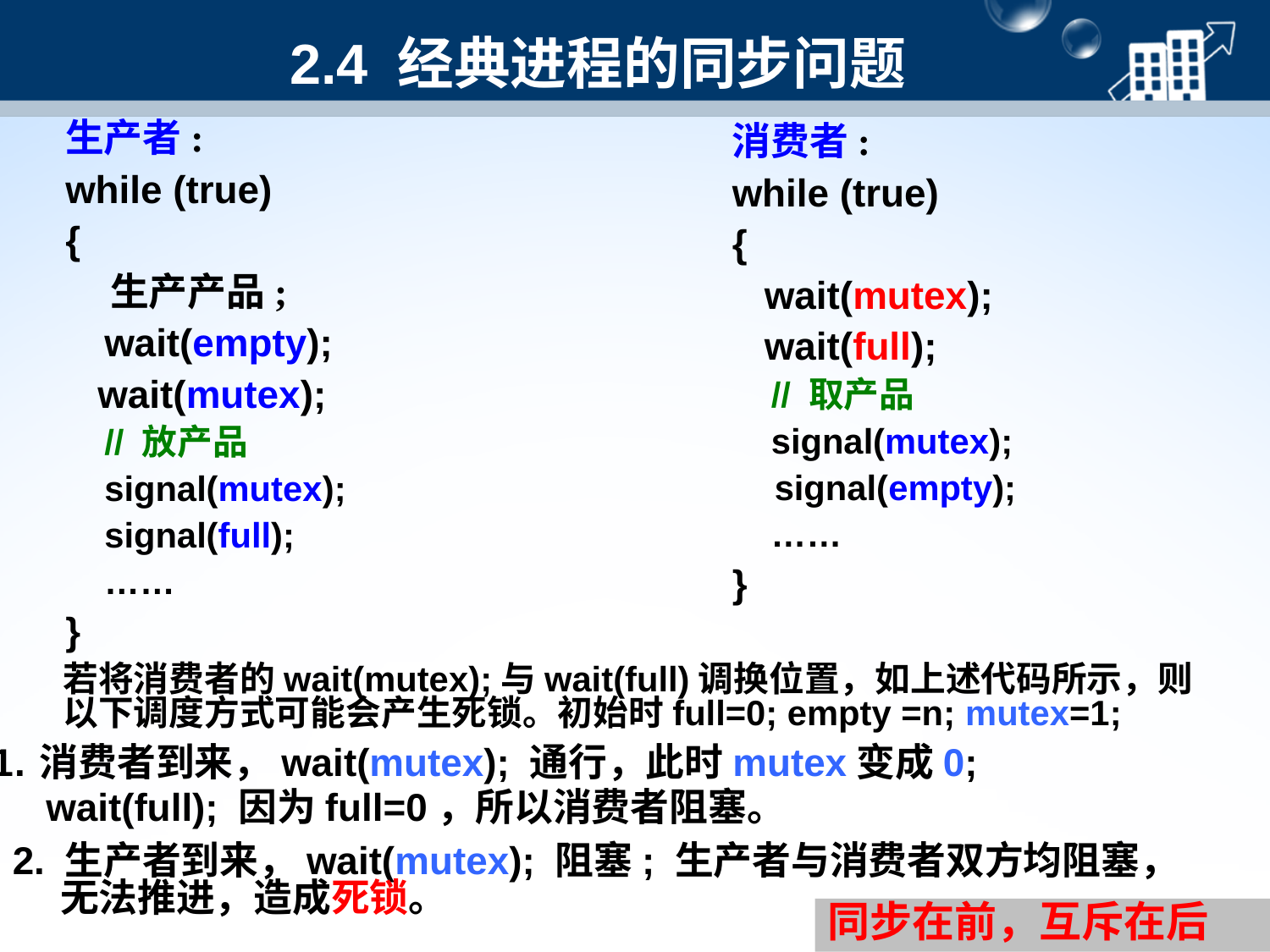

# 2.4 经典进程的同步问题
生产者:
while (true)
{
    生产产品;
    wait(empty);
   wait(mutex);
    // 放产品
    signal(mutex);
    signal(full);
    ……
}
消费者:
while (true)
{
   wait(mutex);
   wait(full);
    // 取产品
    signal(mutex);
  signal(empty);
    ……
}
若将消费者的wait(mutex);与wait(full)调换位置，如上述代码所示，则以下调度方式可能会产生死锁。初始时full=0; empty =n; mutex=1;
消费者到来，wait(mutex); 通行，此时mutex变成0;
     wait(full); 因为full=0，所以消费者阻塞。
2. 生产者到来，wait(mutex); 阻塞; 生产者与消费者双方均阻塞，无法推进，造成死锁。
同步在前，互斥在后